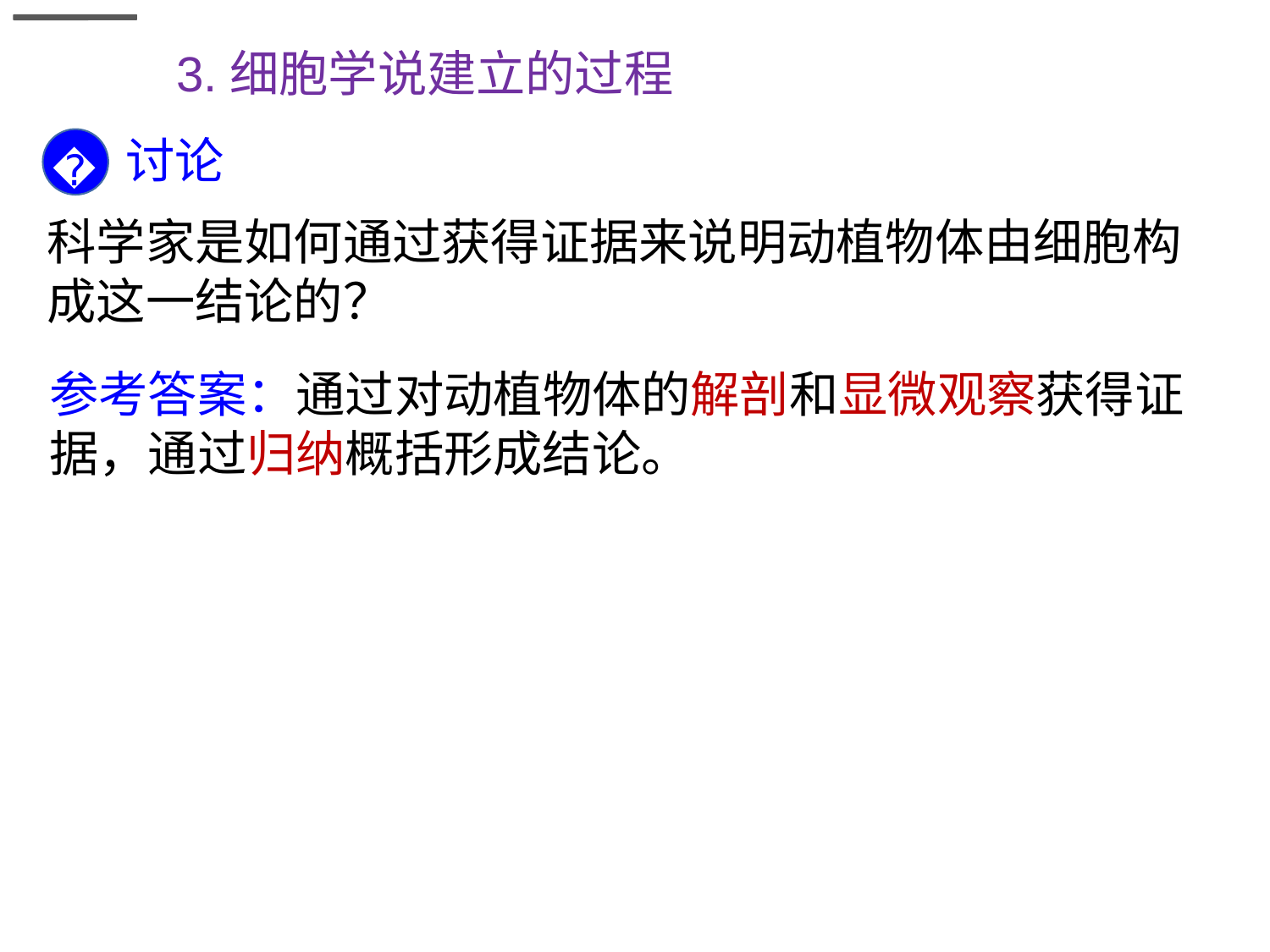

3.细胞学说建立的过程
讨论

🤔
科学家是如何通过获得证据来说明动植物体由细胞构成这一结论的？
参考答案：通过对动植物体的解剖和显微观察获得证据，通过归纳概括形成结论。